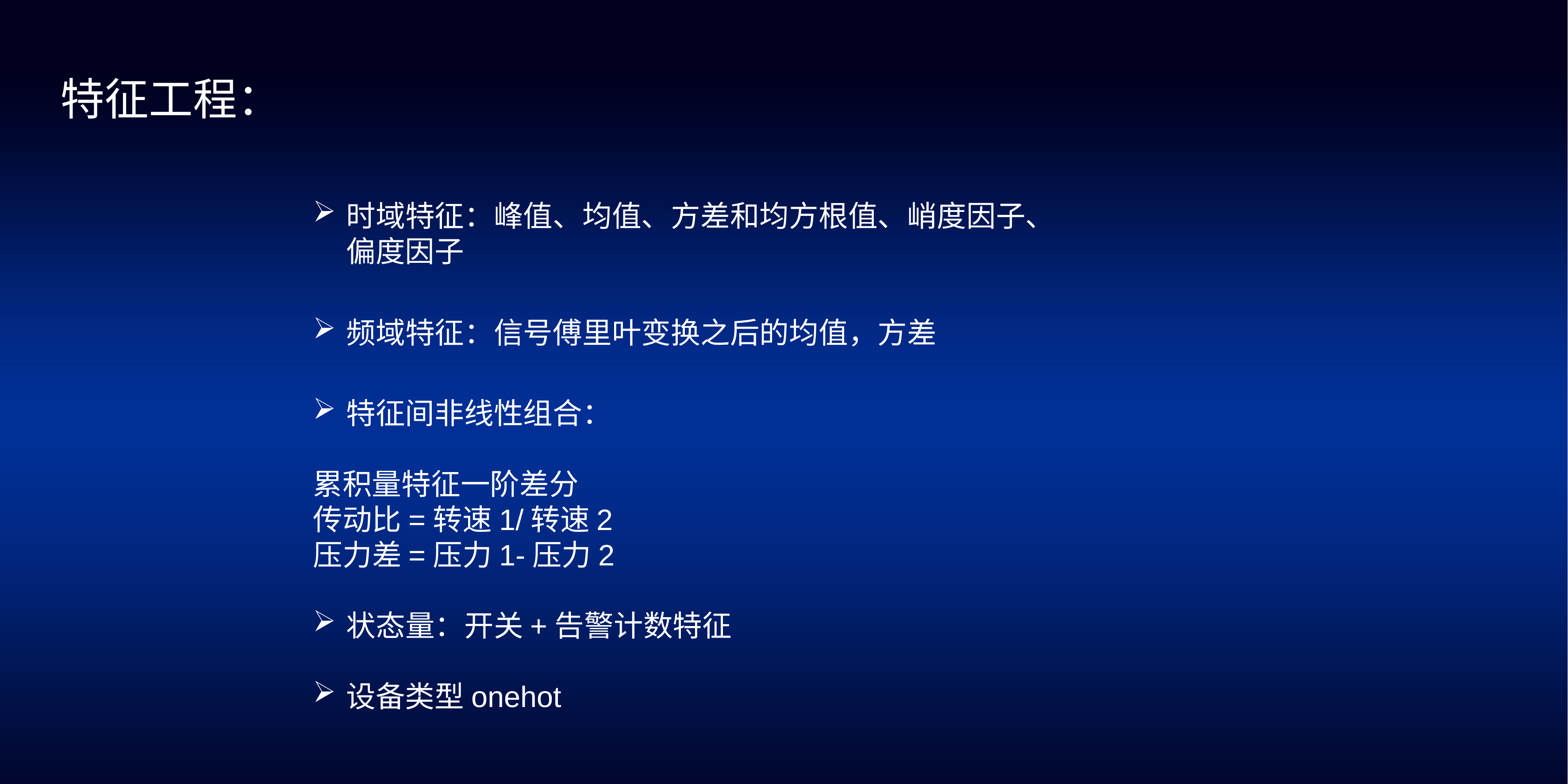

特征工程：
时域特征：峰值、均值、方差和均方根值、峭度因子、偏度因子
频域特征：信号傅里叶变换之后的均值，方差
特征间非线性组合：

累积量特征一阶差分
传动比=转速1/转速2
压力差=压力1-压力2

状态量：开关+告警计数特征

设备类型onehot